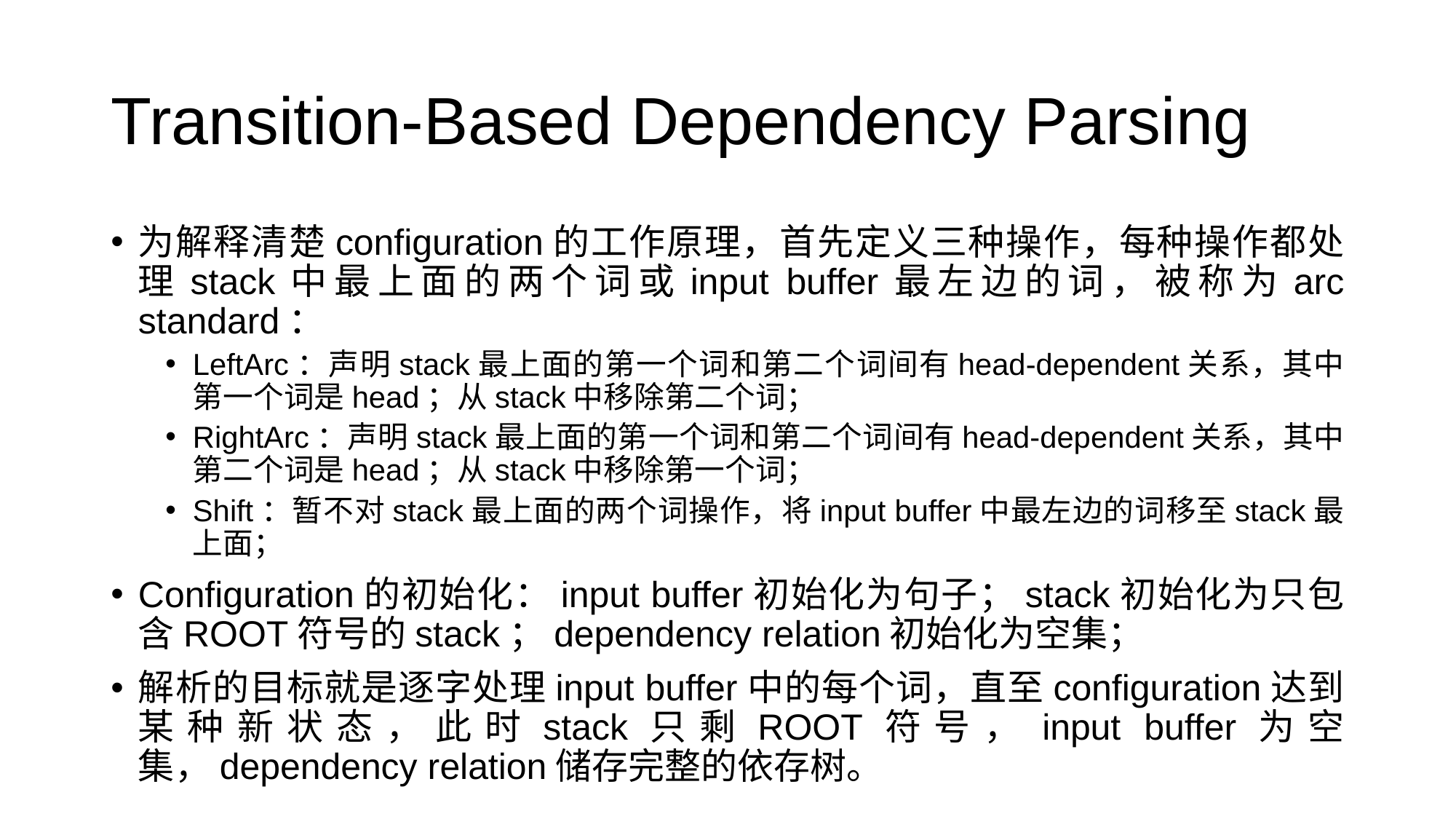

# Transition-Based Dependency Parsing
为解释清楚configuration的工作原理，首先定义三种操作，每种操作都处理stack中最上面的两个词或input buffer最左边的词，被称为arc standard：
LeftArc：声明stack最上面的第一个词和第二个词间有head-dependent关系，其中第一个词是head；从stack中移除第二个词；
RightArc：声明stack最上面的第一个词和第二个词间有head-dependent关系，其中第二个词是head；从stack中移除第一个词；
Shift：暂不对stack最上面的两个词操作，将input buffer中最左边的词移至stack最上面；
Configuration的初始化：input buffer初始化为句子；stack初始化为只包含ROOT符号的stack；dependency relation初始化为空集；
解析的目标就是逐字处理input buffer中的每个词，直至configuration达到某种新状态，此时stack只剩ROOT符号，input buffer为空集，dependency relation储存完整的依存树。